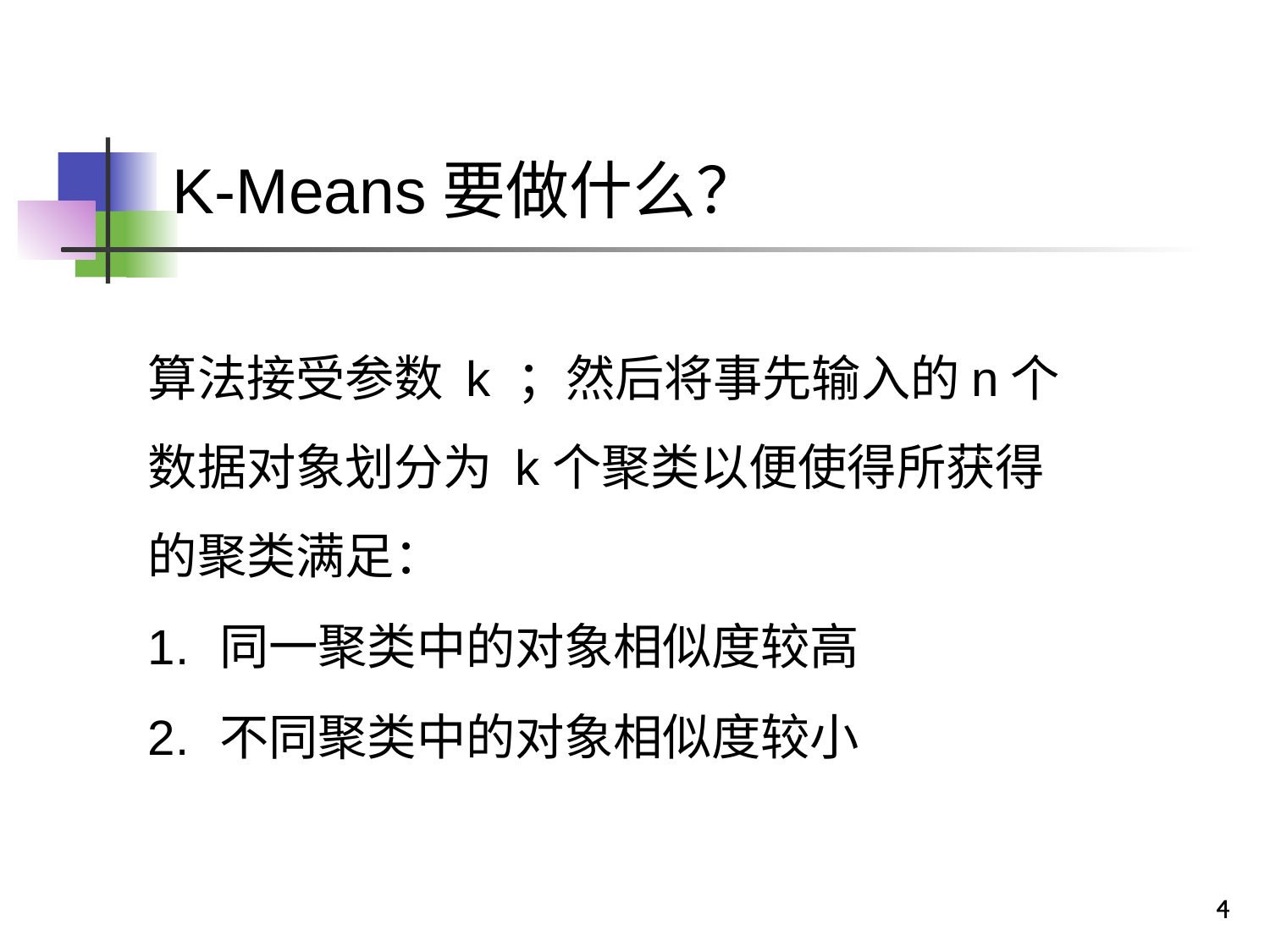

# K-Means要做什么？
算法接受参数 k ；然后将事先输入的n个数据对象划分为 k个聚类以便使得所获得的聚类满足：
同一聚类中的对象相似度较高
不同聚类中的对象相似度较小
4